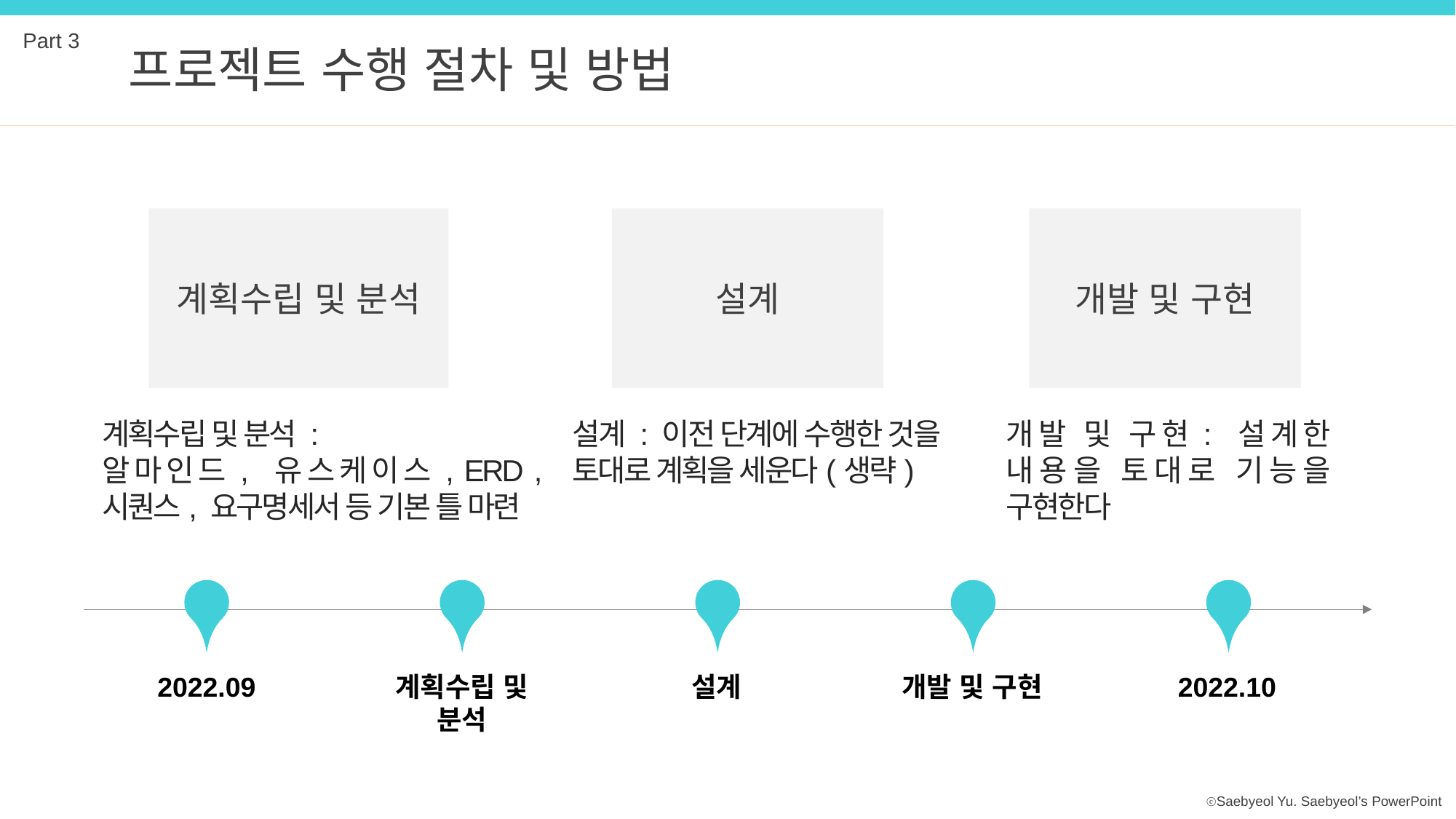

Part 3
프로젝트 수행 절차 및 방법
계획수립 및 분석
설계
개발 및 구현
개발 및 구현: 설계한 내용을 토대로 기능을 구현한다
설계 : 이전 단계에 수행한 것을 토대로 계획을 세운다(생략)
계획수립 및 분석 :
알마인드, 유스케이스, ERD , 시퀀스, 요구명세서 등 기본 틀 마련

계획수립 및 분석

설계

개발 및 구현

2022.10

2022.09